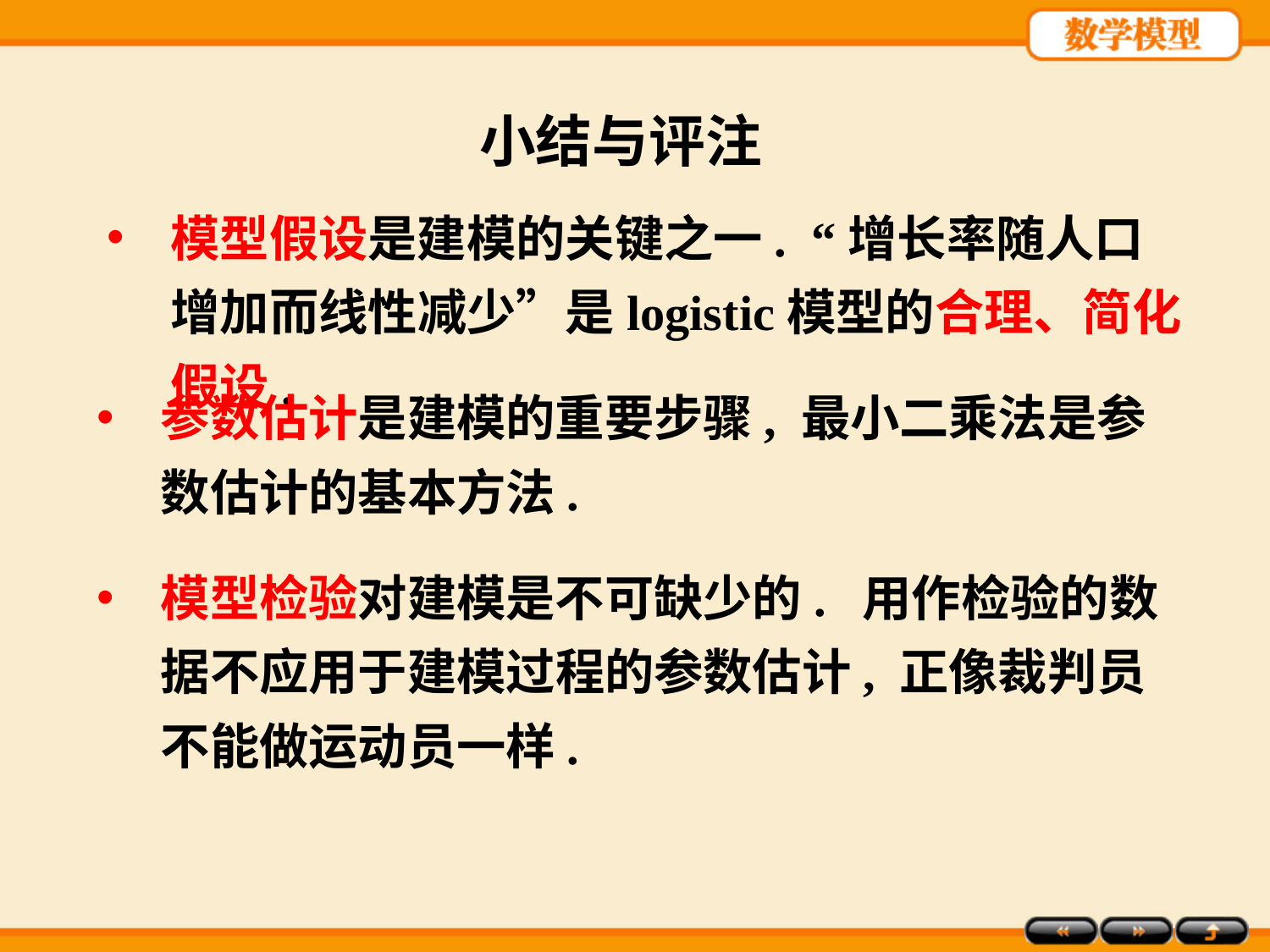

小结与评注
模型假设是建模的关键之一.  “增长率随人口增加而线性减少”是logistic模型的合理、简化假设.
参数估计是建模的重要步骤, 最小二乘法是参数估计的基本方法.
模型检验对建模是不可缺少的.  用作检验的数据不应用于建模过程的参数估计, 正像裁判员不能做运动员一样.